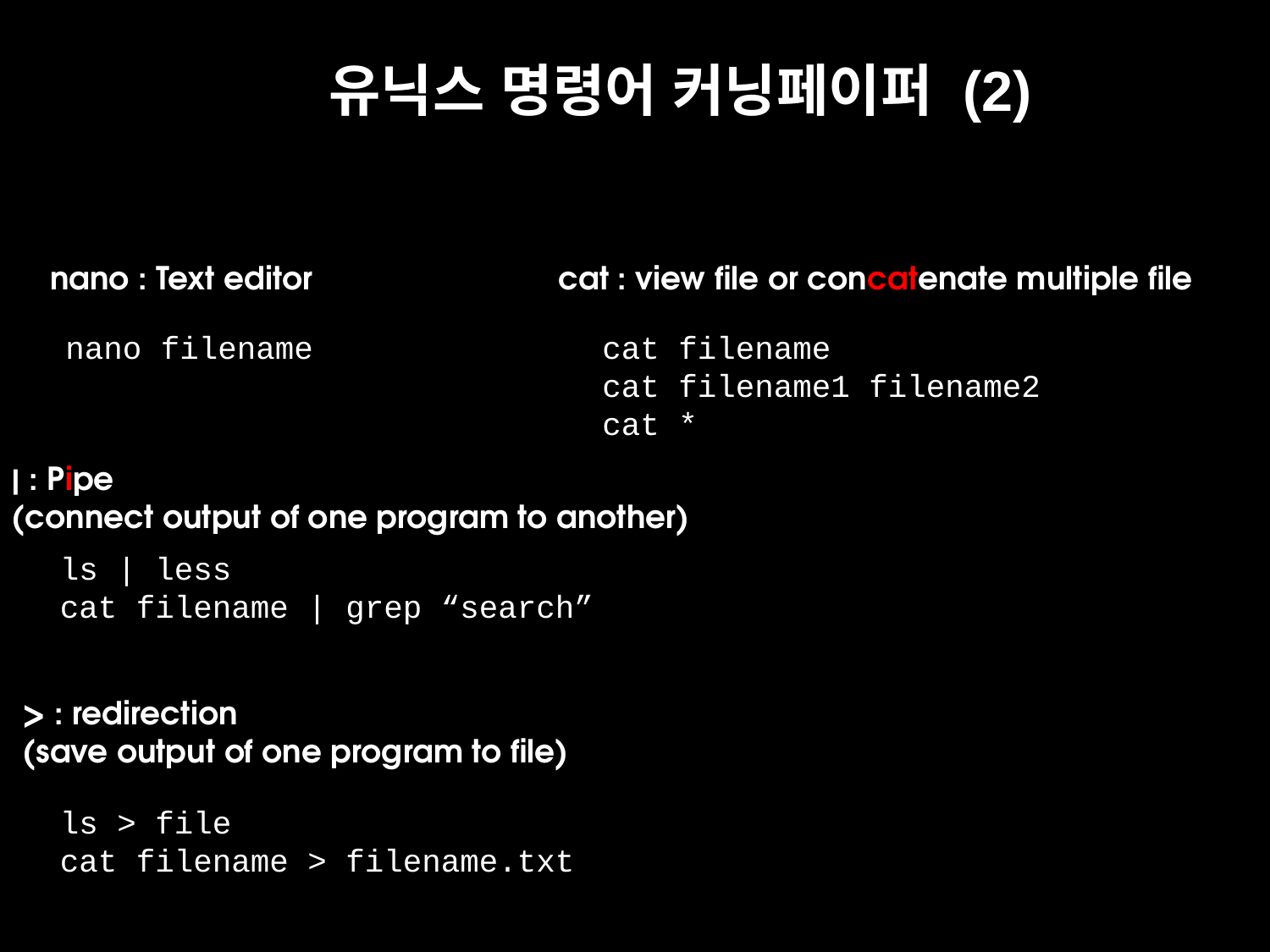

유닉스 명령어 커닝페이퍼 (2)
nano : Text editor
cat : view file or concatenate multiple file
nano filename
cat filename
cat filename1 filename2
cat *
| : Pipe
(connect output of one program to another)
ls | less
cat filename | grep “search”
> : redirection
(save output of one program to file)
ls > file
cat filename > filename.txt